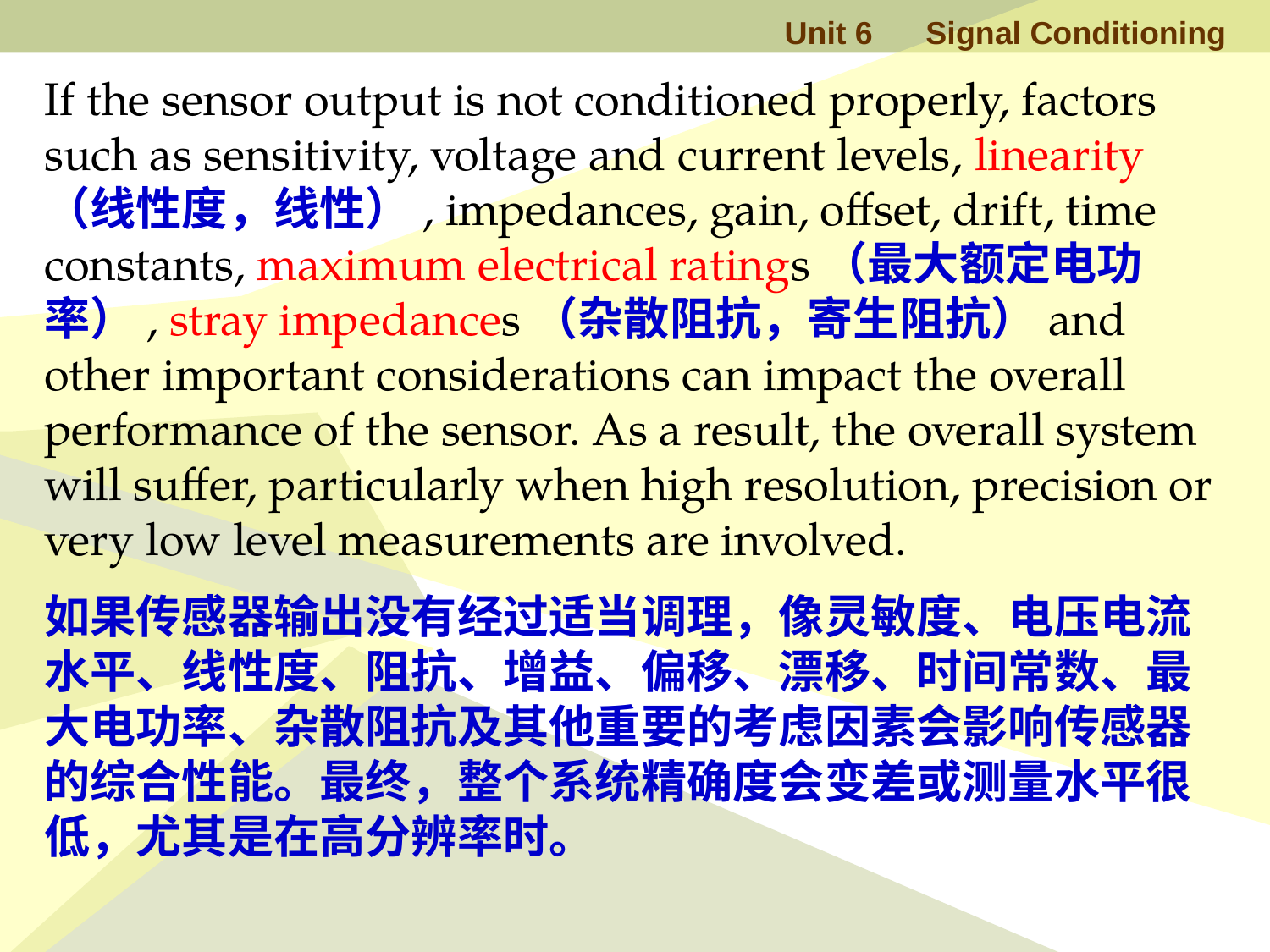

If the sensor output is not conditioned properly, factors such as sensitivity, voltage and current levels, linearity（线性度，线性）, impedances, gain, offset, drift, time constants, maximum electrical ratings（最大额定电功率）, stray impedances（杂散阻抗，寄生阻抗）and other important considerations can impact the overall performance of the sensor. As a result, the overall system will suffer, particularly when high resolution, precision or very low level measurements are involved.
如果传感器输出没有经过适当调理，像灵敏度、电压电流水平、线性度、阻抗、增益、偏移、漂移、时间常数、最大电功率、杂散阻抗及其他重要的考虑因素会影响传感器的综合性能。最终，整个系统精确度会变差或测量水平很低，尤其是在高分辨率时。